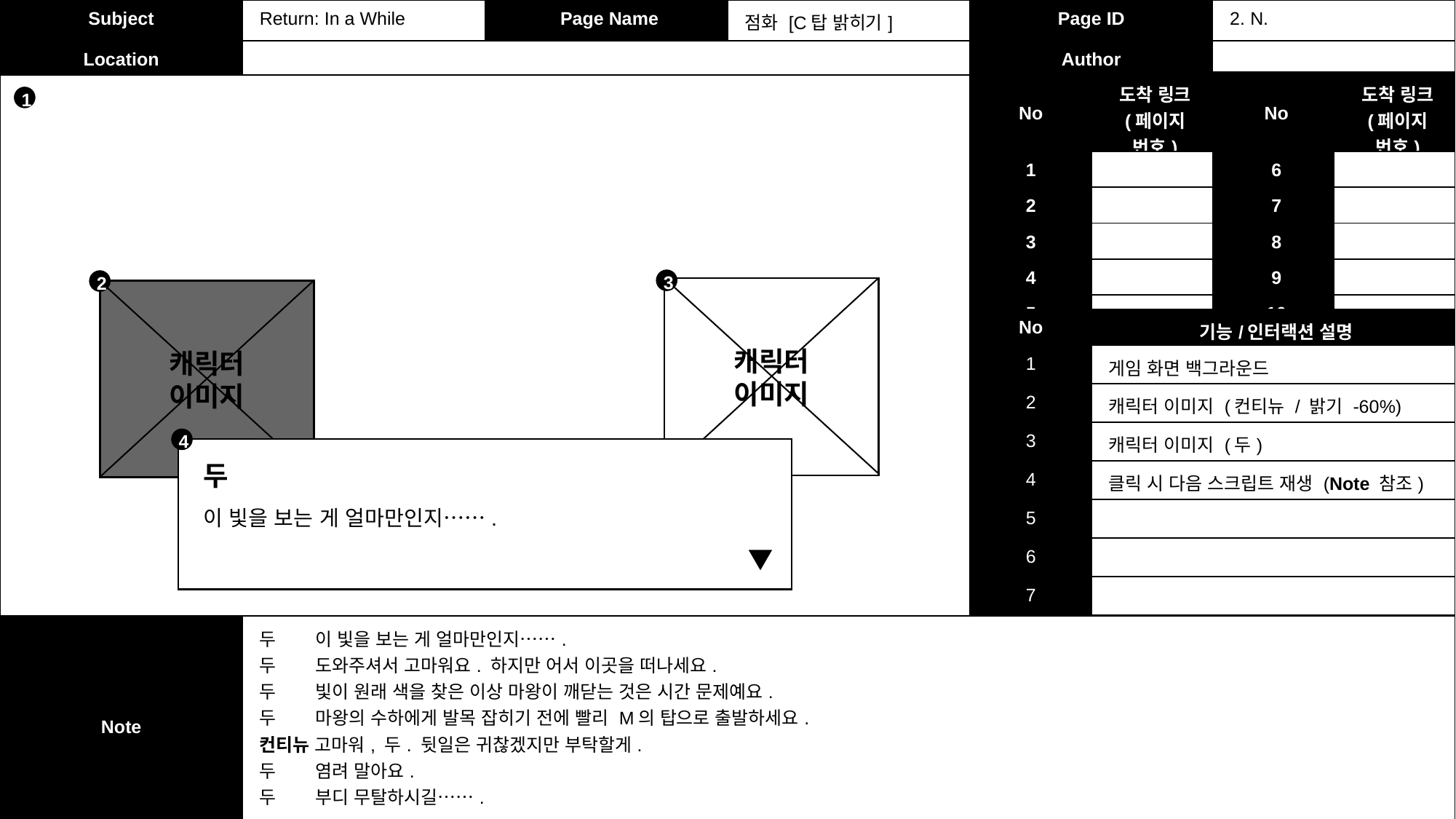

| Subject | Return: In a While | Page Name | 점화 [C탑 밝히기] | Page ID | 2. N. |
| --- | --- | --- | --- | --- | --- |
| Location |  |  |  | Author |  |

| No | 도착 링크 (페이지 번호) | No | 도착 링크 (페이지 번호) |
| --- | --- | --- | --- |
| 1 |  | 6 |  |
| 2 |  | 7 |  |
| 3 |  | 8 |  |
| 4 |  | 9 |  |
| 5 |  | 10 |  |
1
3
2

캐릭터
이미지

캐릭터
이미지
| No | 기능/인터랙션 설명 |
| --- | --- |
| 1 | 게임 화면 백그라운드 |
| 2 | 캐릭터 이미지 (컨티뉴 / 밝기 -60%) |
| 3 | 캐릭터 이미지 (두) |
| 4 | 클릭 시 다음 스크립트 재생 (Note 참조) |
| 5 |  |
| 6 |  |
| 7 |  |
4

두
이 빛을 보는 게 얼마만인지…….

| Note | 두 이 빛을 보는 게 얼마만인지……. 두 도와주셔서 고마워요. 하지만 어서 이곳을 떠나세요. 두 빛이 원래 색을 찾은 이상 마왕이 깨닫는 것은 시간 문제예요. 두 마왕의 수하에게 발목 잡히기 전에 빨리 M의 탑으로 출발하세요. 컨티뉴 고마워, 두. 뒷일은 귀찮겠지만 부탁할게. 두 염려 말아요. 두 부디 무탈하시길……. |
| --- | --- |